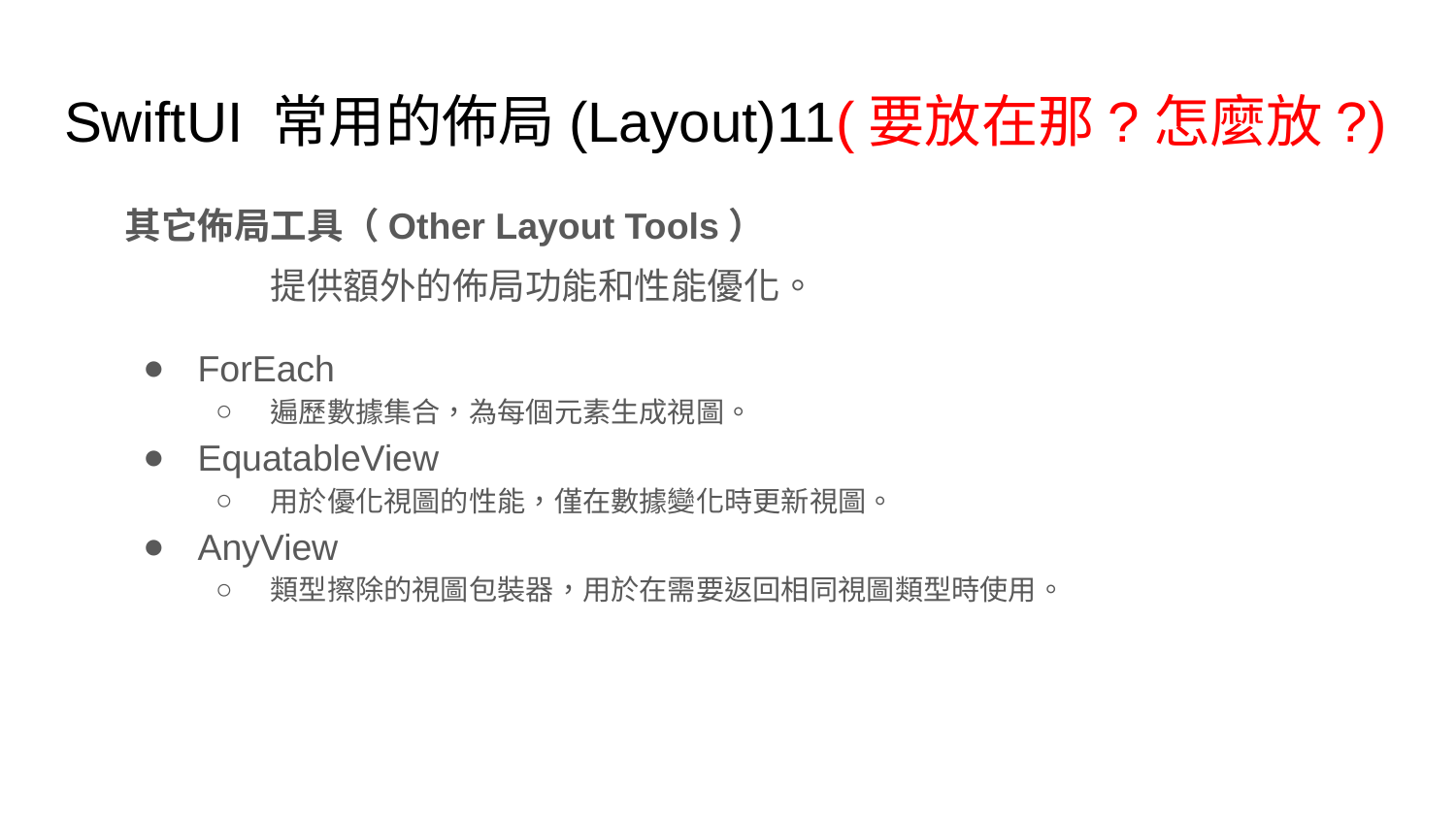

# SwiftUI 常用的佈局(Layout)11(要放在那?怎麼放?)
其它佈局工具（Other Layout Tools）
	提供額外的佈局功能和性能優化。
ForEach
遍歷數據集合，為每個元素生成視圖。
EquatableView
用於優化視圖的性能，僅在數據變化時更新視圖。
AnyView
類型擦除的視圖包裝器，用於在需要返回相同視圖類型時使用。